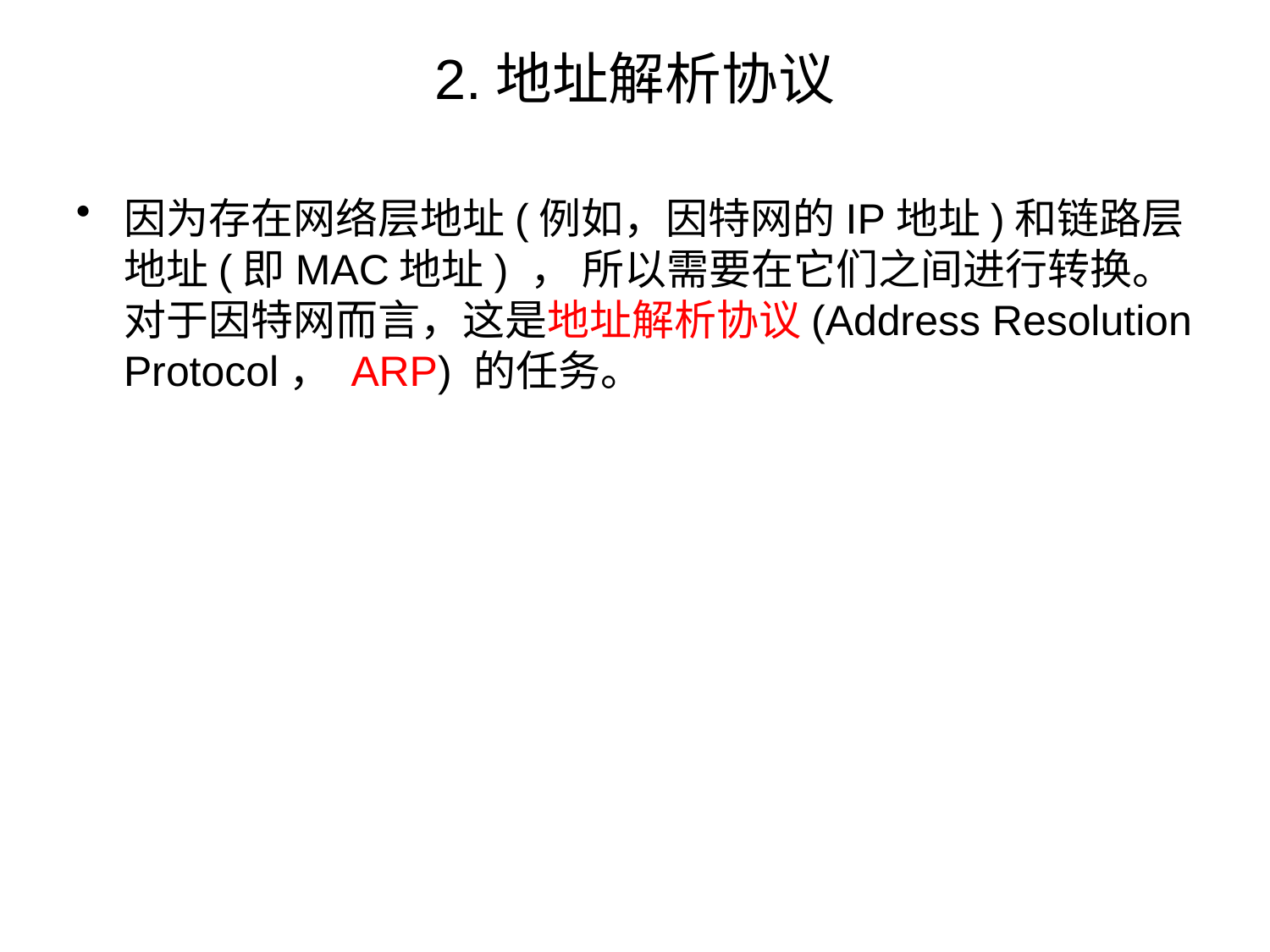

# 2.地址解析协议
因为存在网络层地址(例如，因特网的IP地址)和链路层地址(即MAC地址) ， 所以需要在它们之间进行转换。对于因特网而言，这是地址解析协议(Address Resolution Protocol， ARP) 的任务。